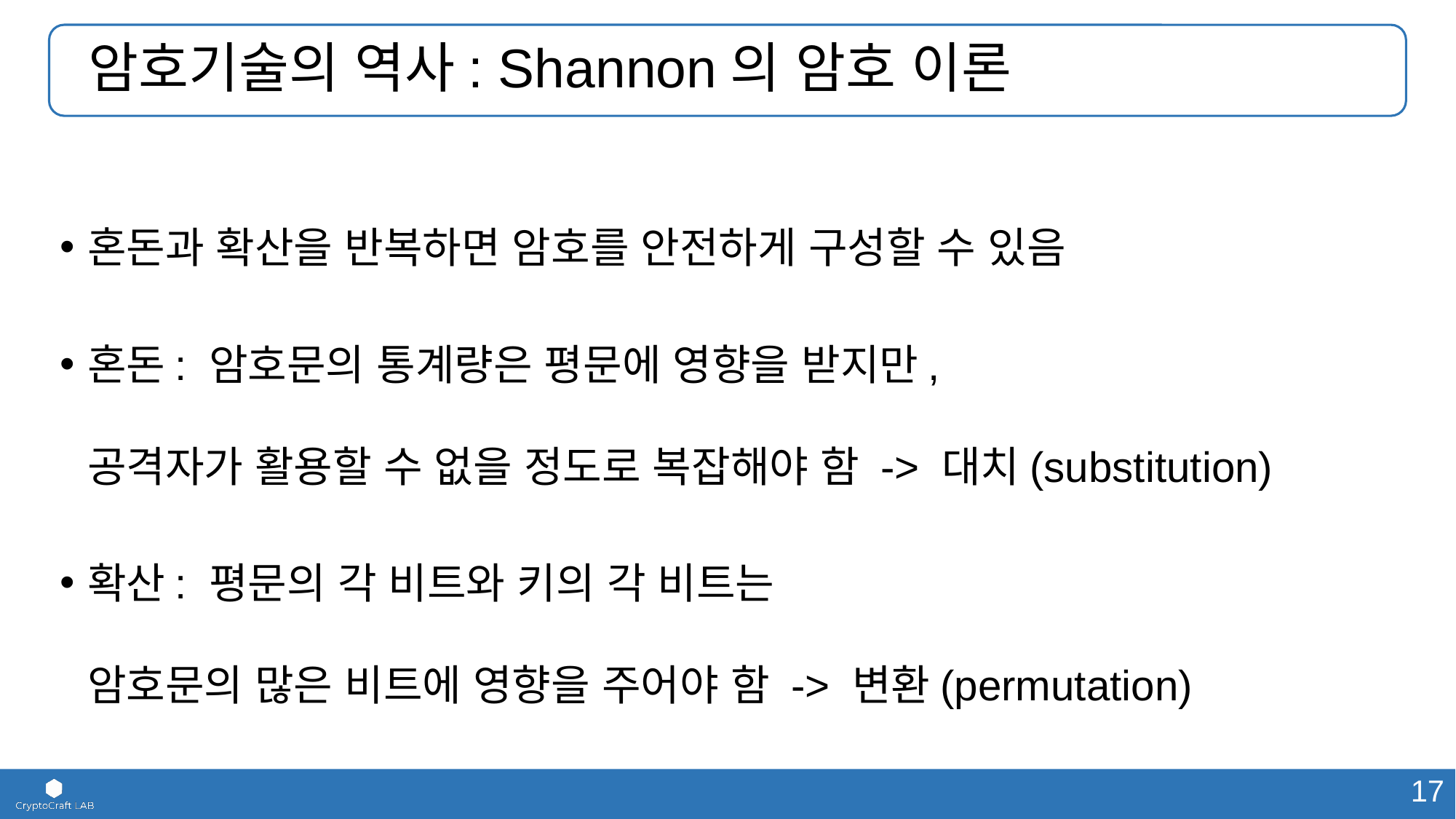

# 암호기술의 역사: Shannon의 암호 이론
혼돈과 확산을 반복하면 암호를 안전하게 구성할 수 있음
혼돈: 암호문의 통계량은 평문에 영향을 받지만,
공격자가 활용할 수 없을 정도로 복잡해야 함 -> 대치(substitution)
확산: 평문의 각 비트와 키의 각 비트는
암호문의 많은 비트에 영향을 주어야 함 -> 변환(permutation)